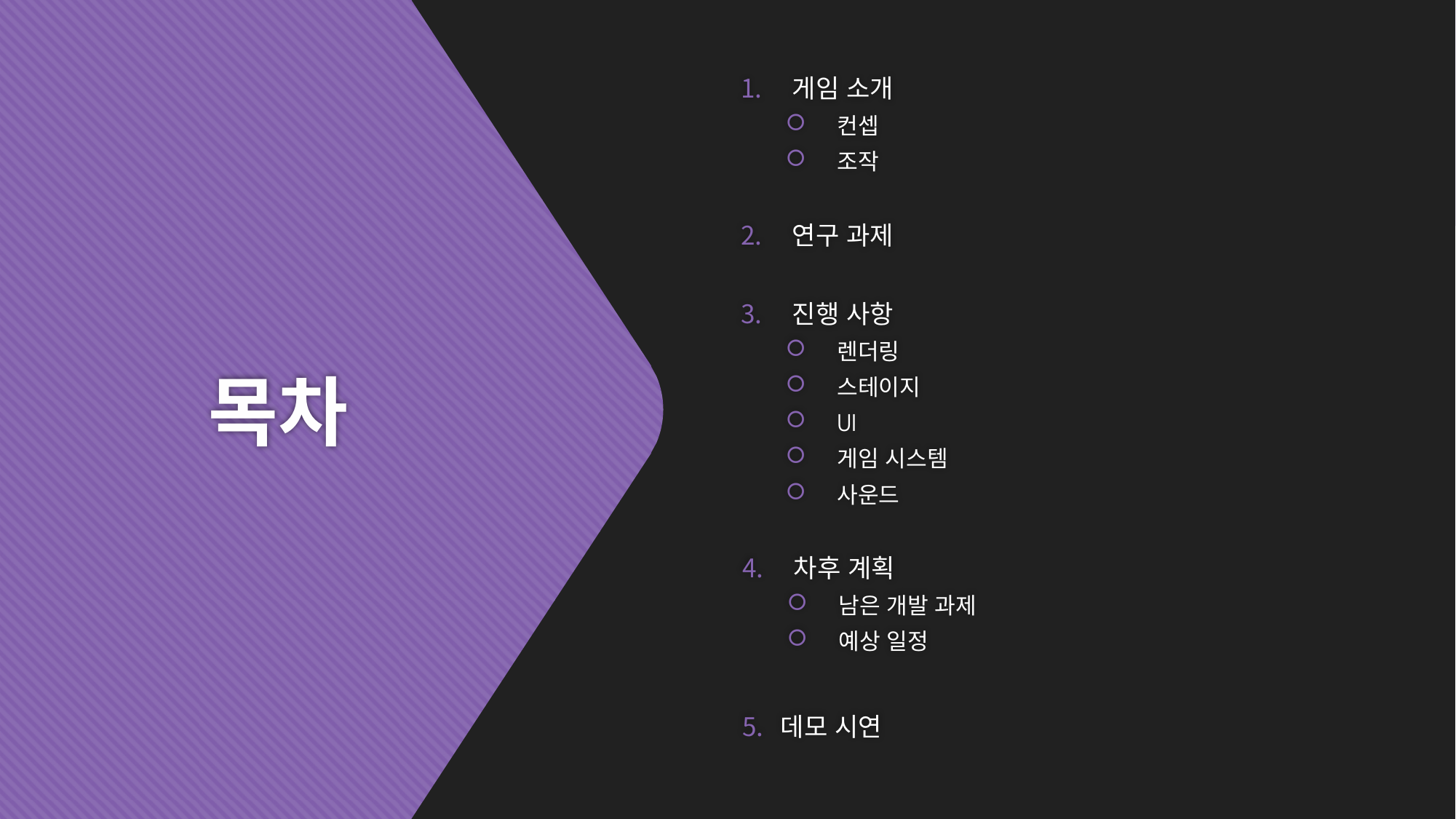

게임 소개
컨셉
조작

연구 과제

진행 사항
렌더링
스테이지
UI
게임 시스템
사운드

차후 계획
남은 개발 과제
예상 일정

데모 시연

# 목차